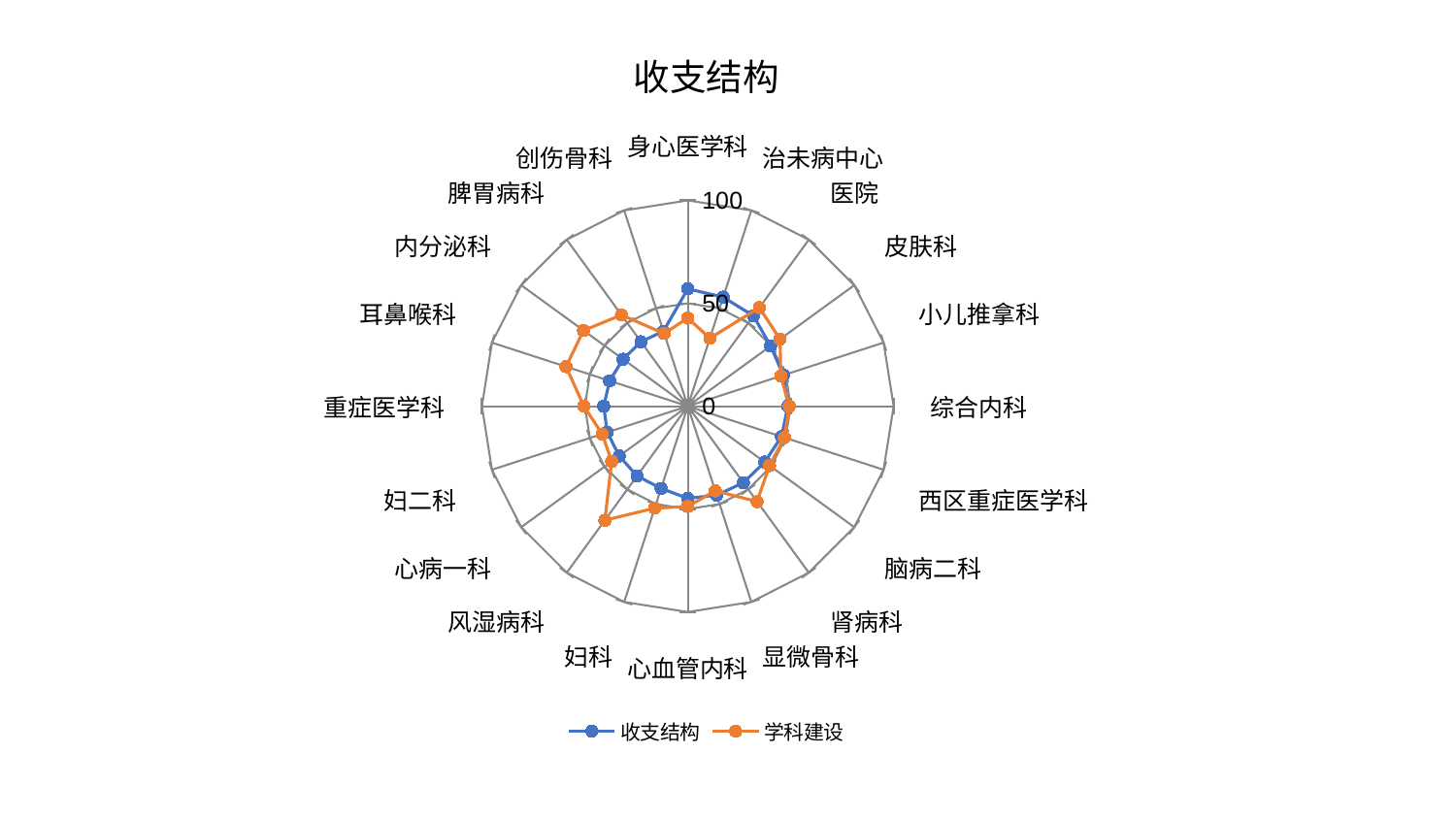

### Chart: 收支结构

| Category | 收支结构 | 学科建设 |
|---|---|---|
| 身心医学科 | 57.01766800918685 | 42.82599274557842 |
| 治未病中心 | 55.73310390971146 | 34.71023862663901 |
| 医院 | 54.28912872812186 | 59.16250243840327 |
| 皮肤科 | 49.725370965193 | 55.41592009665221 |
| 小儿推拿科 | 48.835672074092464 | 47.535755758408435 |
| 综合内科 | 48.653246606060755 | 49.29323671958719 |
| 西区重症医学科 | 47.889041806140376 | 49.37998491203784 |
| 脑病二科 | 46.196690041485105 | 49.074886322217 |
| 肾病科 | 45.95106388421056 | 57.29938231221842 |
| 显微骨科 | 45.46045812340046 | 43.252526263958835 |
| 心血管内科 | 44.79704863351476 | 48.71514484640387 |
| 妇科 | 41.98200452953767 | 52.13195936767856 |
| 风湿病科 | 41.93451020194697 | 68.50464446876155 |
| 心病一科 | 41.14159235488372 | 45.698671775362435 |
| 妇二科 | 41.12572709805465 | 43.75489497813191 |
| 重症医学科 | 40.82914945260718 | 50.46220259321945 |
| 耳鼻喉科 | 39.91659304755684 | 62.199753174259584 |
| 内分泌科 | 38.85801553731037 | 62.58265324760073 |
| 脾胃病科 | 38.69422791213147 | 54.803561979390196 |
| 创伤骨科 | 38.30642824214009 | 37.121388948553665 |
59